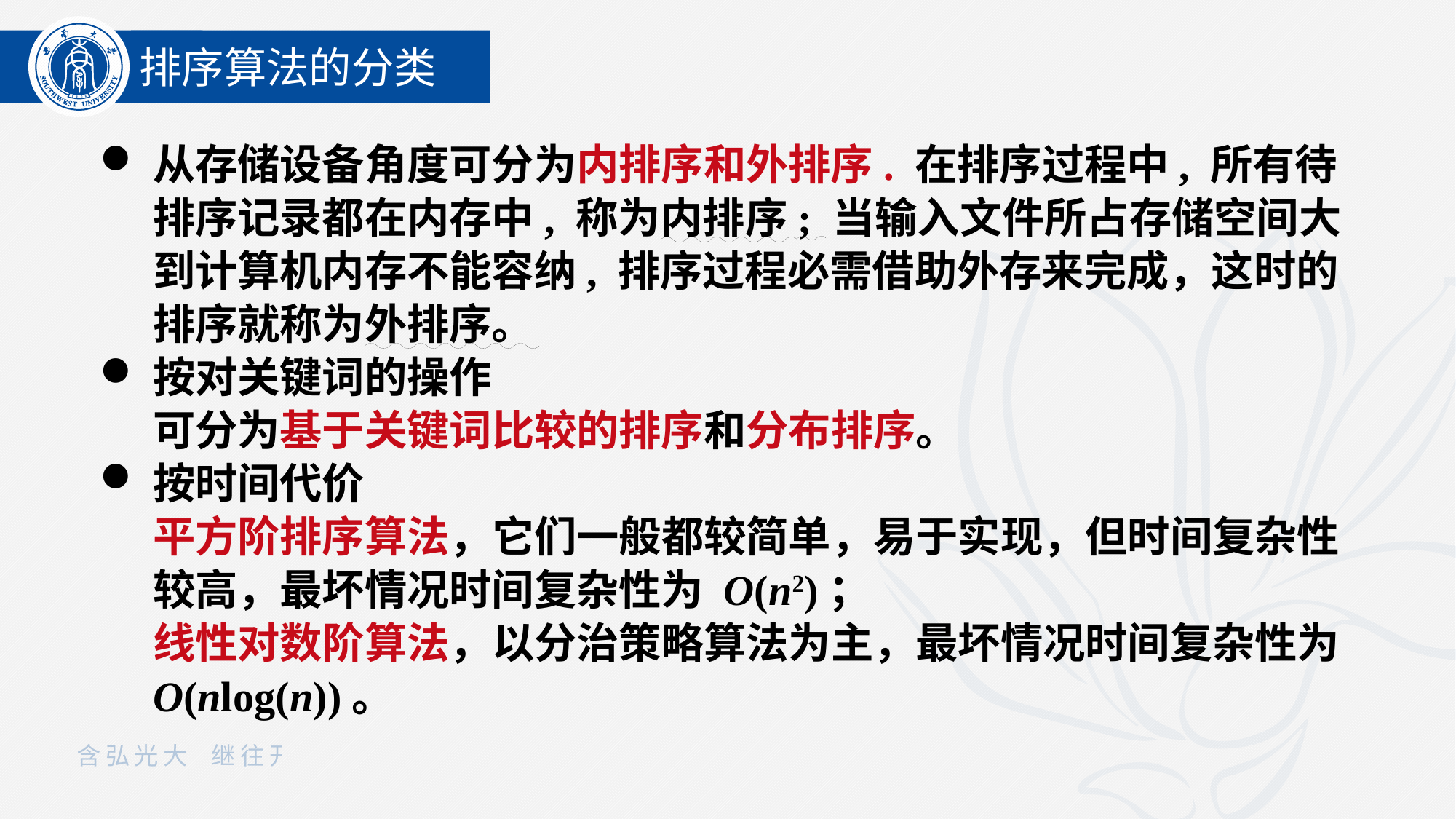

排序算法的分类
从存储设备角度可分为内排序和外排序. 在排序过程中, 所有待排序记录都在内存中, 称为内排序; 当输入文件所占存储空间大到计算机内存不能容纳, 排序过程必需借助外存来完成，这时的排序就称为外排序。
按对关键词的操作
可分为基于关键词比较的排序和分布排序。
按时间代价
平方阶排序算法，它们一般都较简单，易于实现，但时间复杂性较高，最坏情况时间复杂性为 O(n2)；
线性对数阶算法，以分治策略算法为主，最坏情况时间复杂性为 O(nlog(n))。